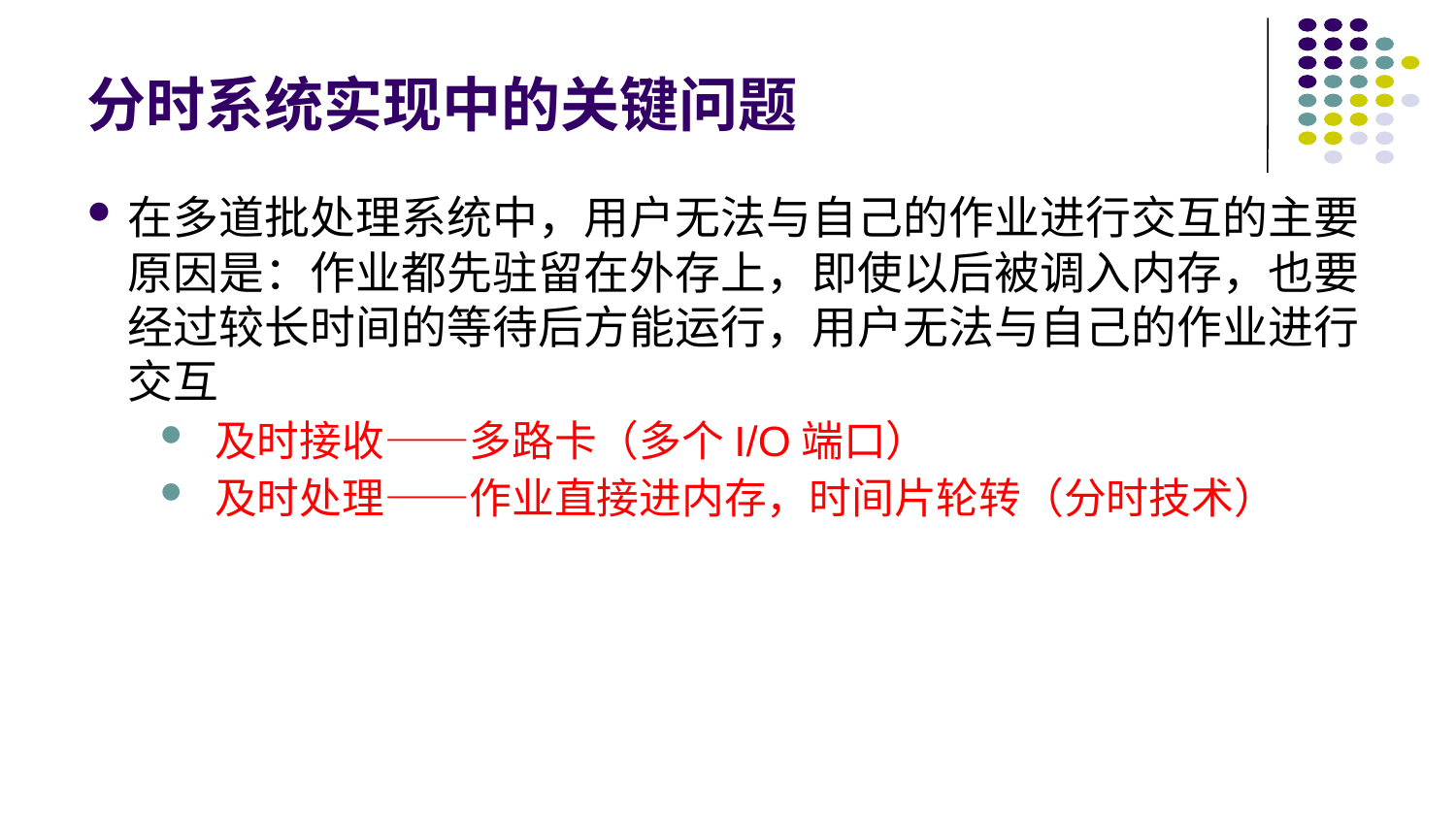

# 分时系统实现中的关键问题
在多道批处理系统中，用户无法与自己的作业进行交互的主要原因是：作业都先驻留在外存上，即使以后被调入内存，也要经过较长时间的等待后方能运行，用户无法与自己的作业进行交互
及时接收——多路卡（多个I/O端口）
及时处理——作业直接进内存，时间片轮转（分时技术）
31